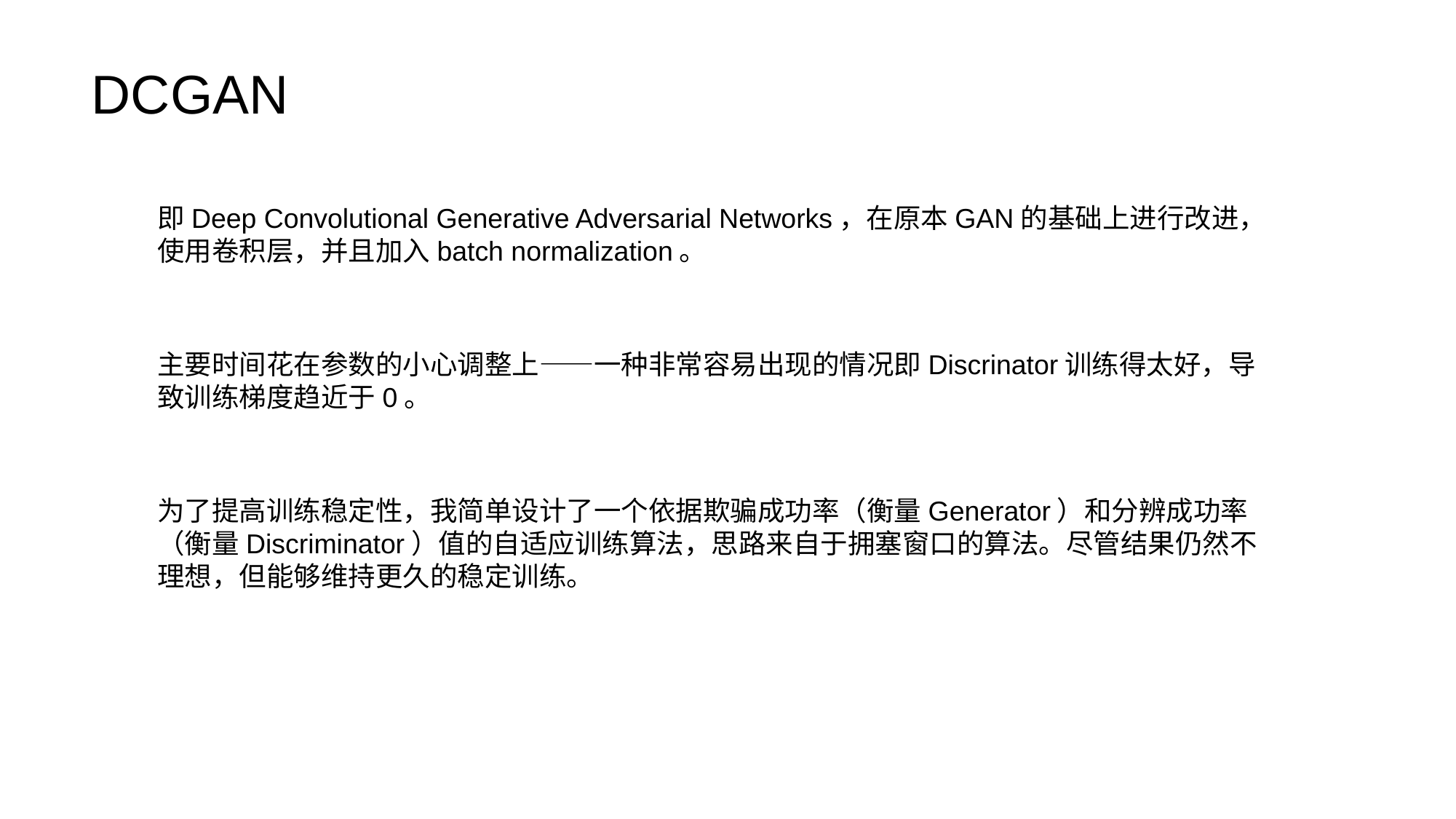

DCGAN
即Deep Convolutional Generative Adversarial Networks，在原本GAN的基础上进行改进，使用卷积层，并且加入batch normalization。
主要时间花在参数的小心调整上——一种非常容易出现的情况即Discrinator训练得太好，导致训练梯度趋近于0。
为了提高训练稳定性，我简单设计了一个依据欺骗成功率（衡量Generator）和分辨成功率（衡量Discriminator）值的自适应训练算法，思路来自于拥塞窗口的算法。尽管结果仍然不理想，但能够维持更久的稳定训练。